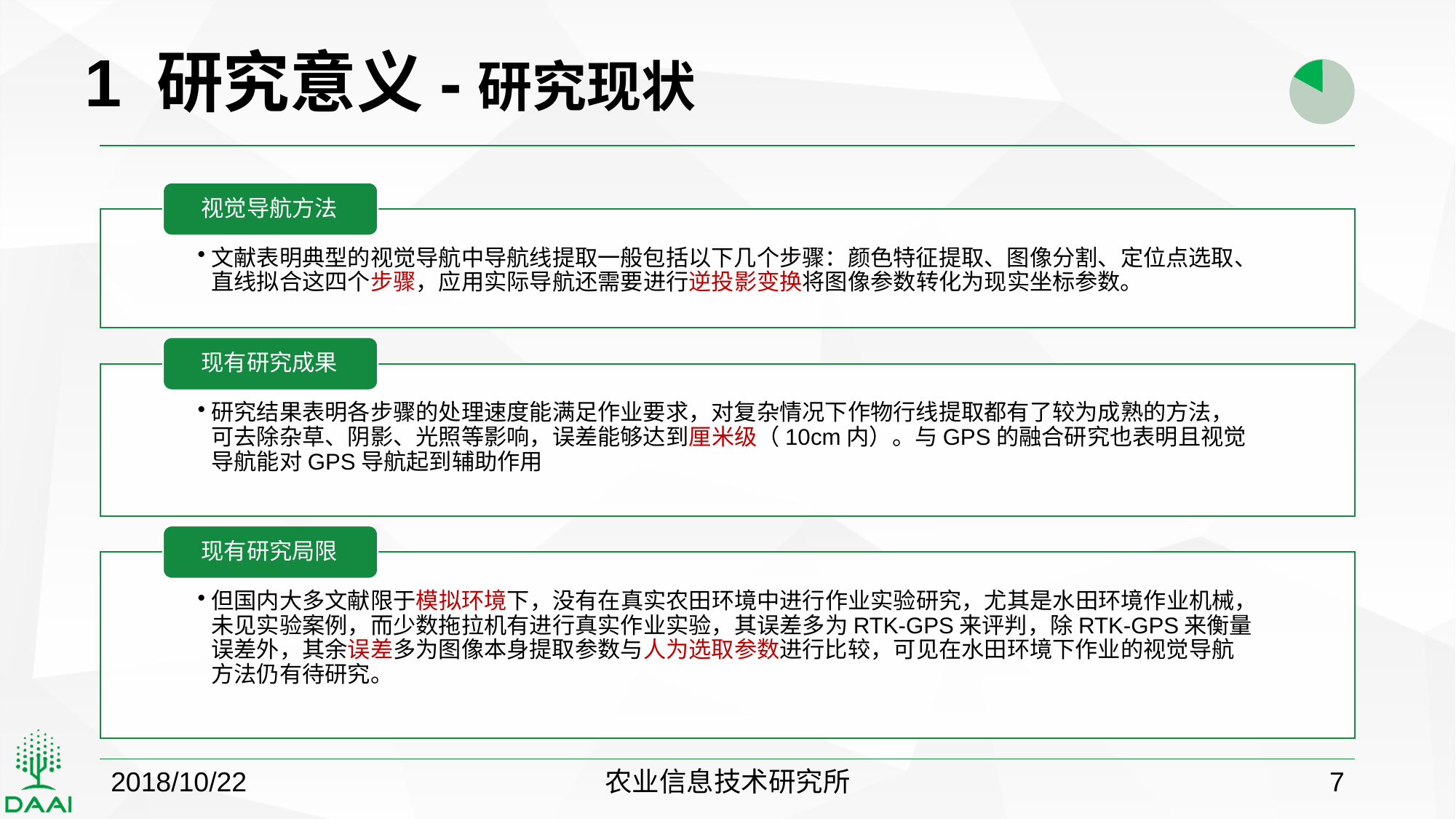

1 研究意义-研究现状

文献表明典型的视觉导航中导航线提取一般包括以下几个步骤：颜色特征提取、图像分割、定位点选取、直线拟合这四个步骤，应用实际导航还需要进行逆投影变换将图像参数转化为现实坐标参数。
视觉导航方法
研究结果表明各步骤的处理速度能满足作业要求，对复杂情况下作物行线提取都有了较为成熟的方法，可去除杂草、阴影、光照等影响，误差能够达到厘米级（10cm内）。与GPS的融合研究也表明且视觉导航能对GPS导航起到辅助作用
现有研究成果
但国内大多文献限于模拟环境下，没有在真实农田环境中进行作业实验研究，尤其是水田环境作业机械，未见实验案例，而少数拖拉机有进行真实作业实验，其误差多为RTK-GPS来评判，除RTK-GPS来衡量误差外，其余误差多为图像本身提取参数与人为选取参数进行比较，可见在水田环境下作业的视觉导航方法仍有待研究。
现有研究局限
2018/10/22
农业信息技术研究所
7